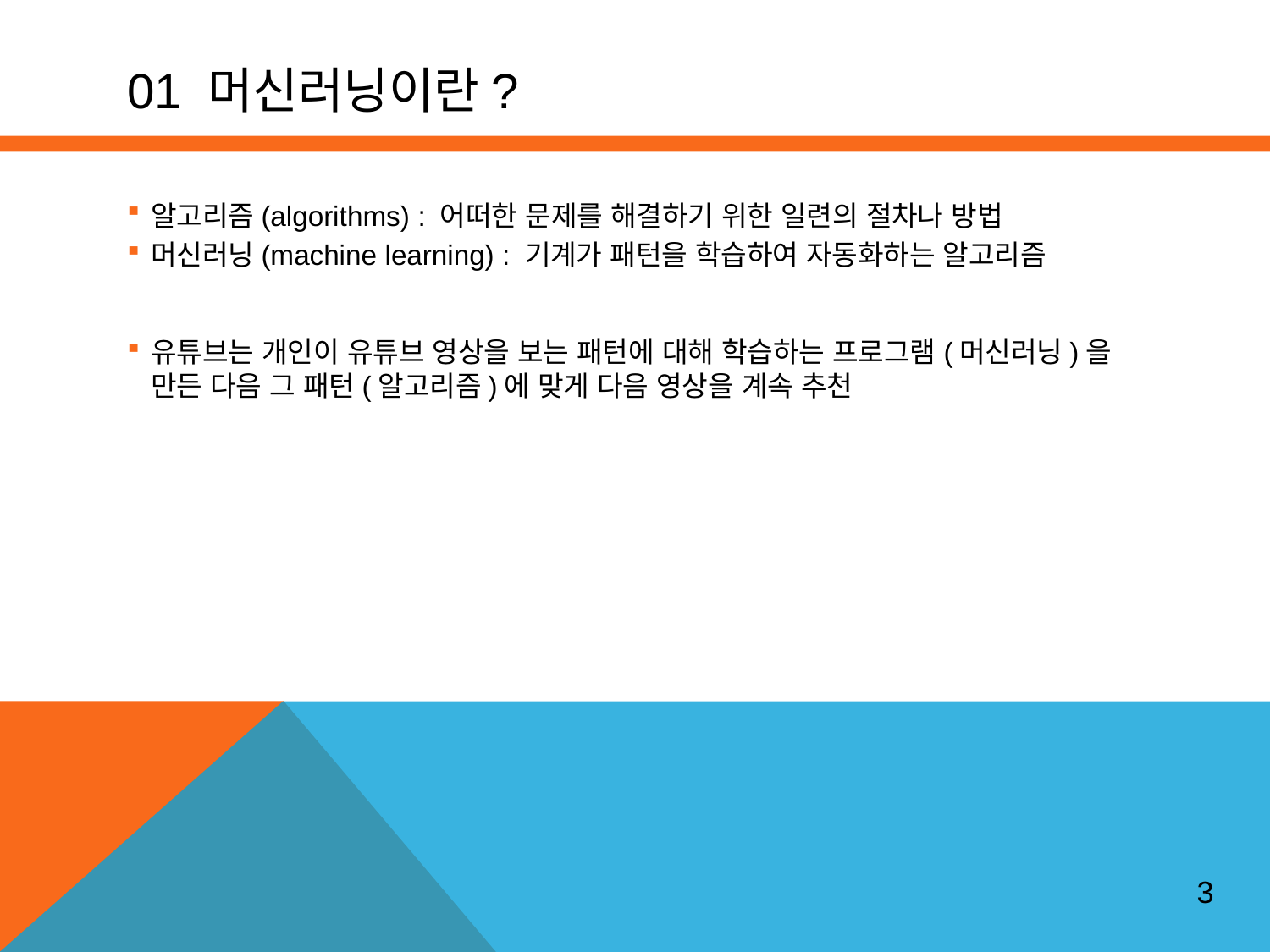

# 01 머신러닝이란?

알고리즘(algorithms) : 어떠한 문제를 해결하기 위한 일련의 절차나 방법
머신러닝(machine learning) : 기계가 패턴을 학습하여 자동화하는 알고리즘

유튜브는 개인이 유튜브 영상을 보는 패턴에 대해 학습하는 프로그램(머신러닝)을 만든 다음 그 패턴(알고리즘)에 맞게 다음 영상을 계속 추천
3